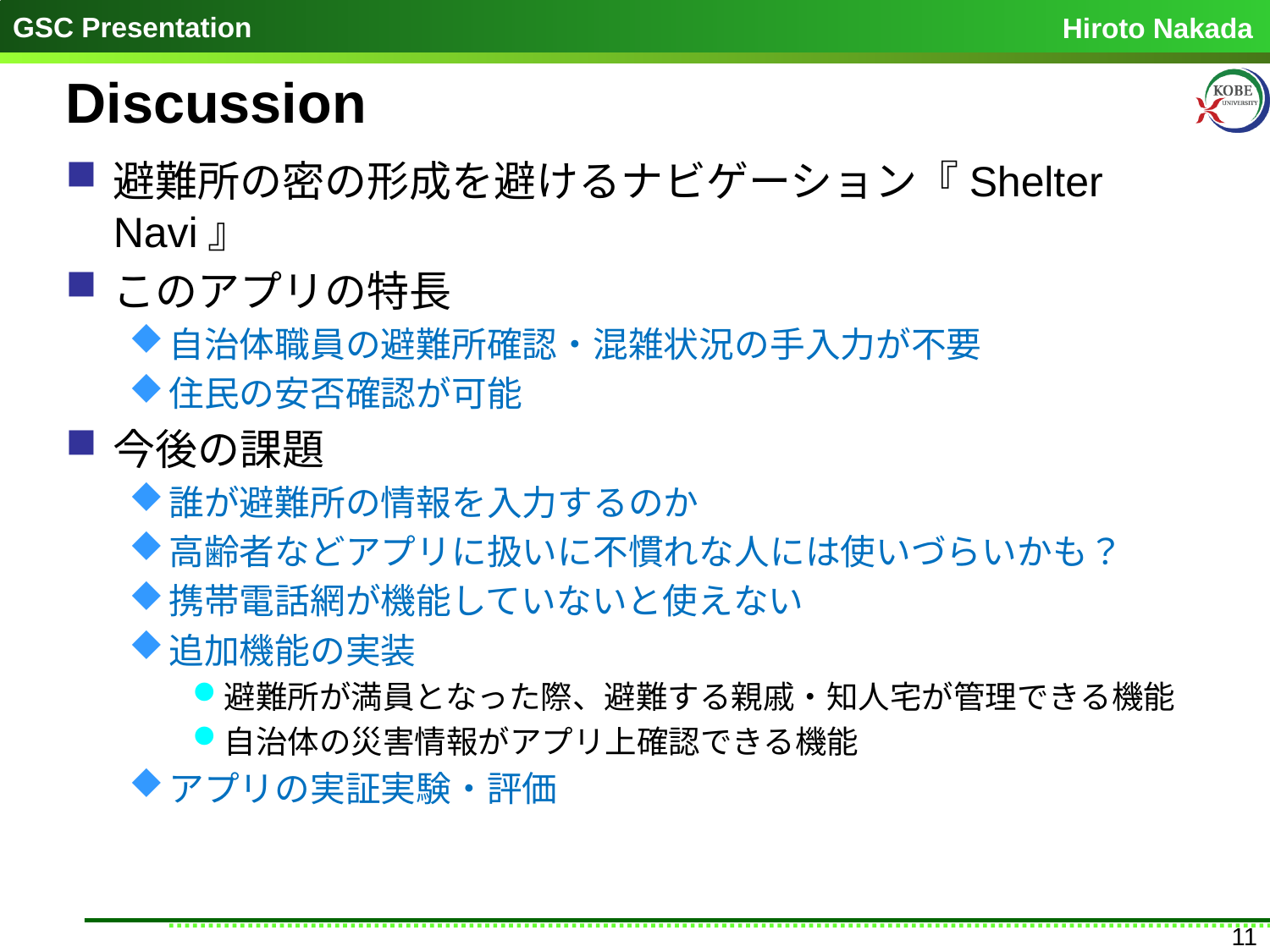

# Discussion
避難所の密の形成を避けるナビゲーション『Shelter Navi』
このアプリの特長
自治体職員の避難所確認・混雑状況の手入力が不要
住民の安否確認が可能
今後の課題
誰が避難所の情報を入力するのか
高齢者などアプリに扱いに不慣れな人には使いづらいかも？
携帯電話網が機能していないと使えない
追加機能の実装
避難所が満員となった際、避難する親戚・知人宅が管理できる機能
自治体の災害情報がアプリ上確認できる機能
アプリの実証実験・評価

11